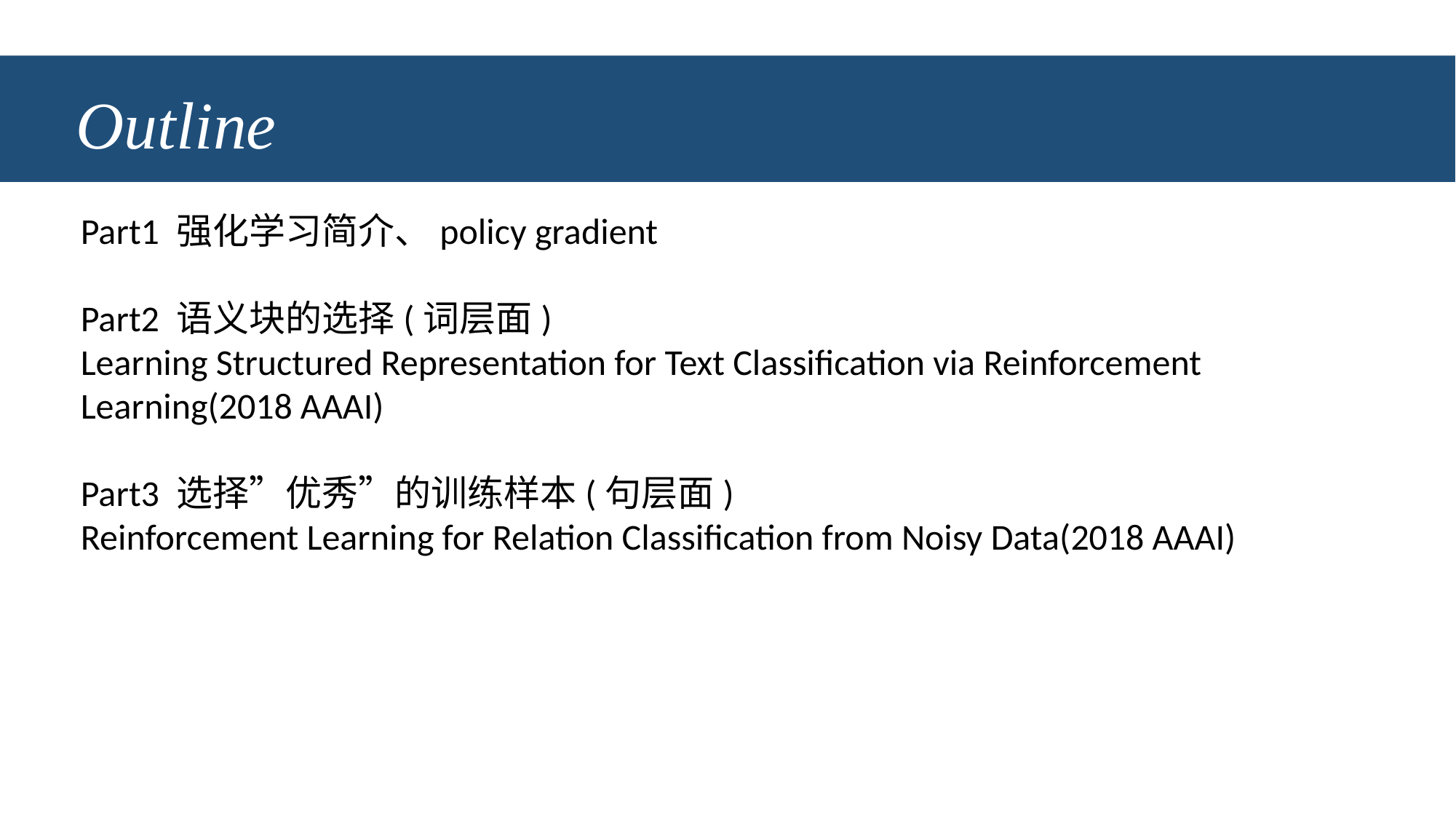

# Outline

Part1 强化学习简介、policy gradient

Part2 语义块的选择(词层面)
Learning Structured Representation for Text Classification via Reinforcement Learning(2018 AAAI)

Part3 选择”优秀”的训练样本(句层面)
Reinforcement Learning for Relation Classification from Noisy Data(2018 AAAI)